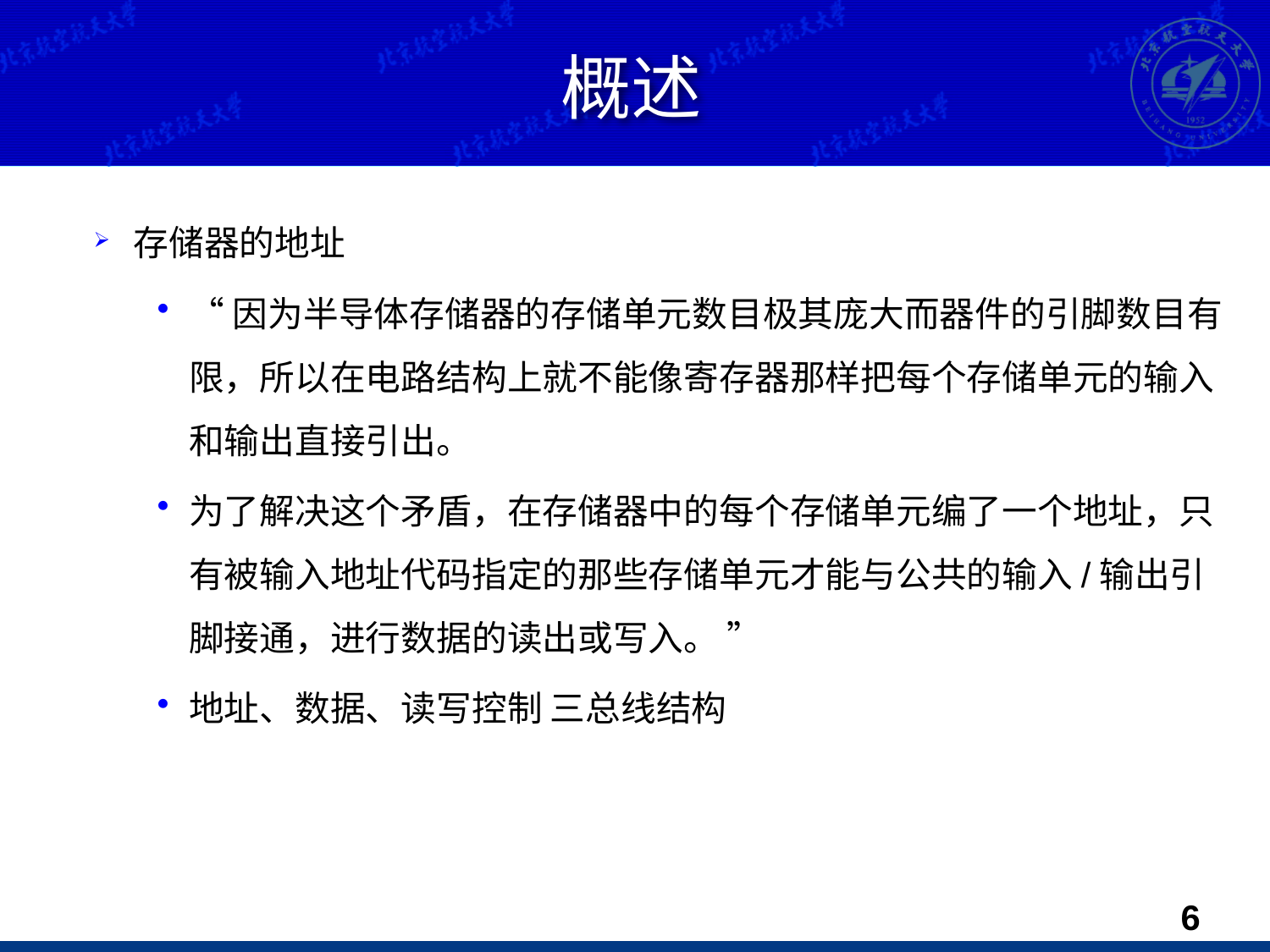

# 概述
存储器的地址
“因为半导体存储器的存储单元数目极其庞大而器件的引脚数目有限，所以在电路结构上就不能像寄存器那样把每个存储单元的输入和输出直接引出。
为了解决这个矛盾，在存储器中的每个存储单元编了一个地址，只有被输入地址代码指定的那些存储单元才能与公共的输入/输出引脚接通，进行数据的读出或写入。 ”
地址、数据、读写控制 三总线结构

6